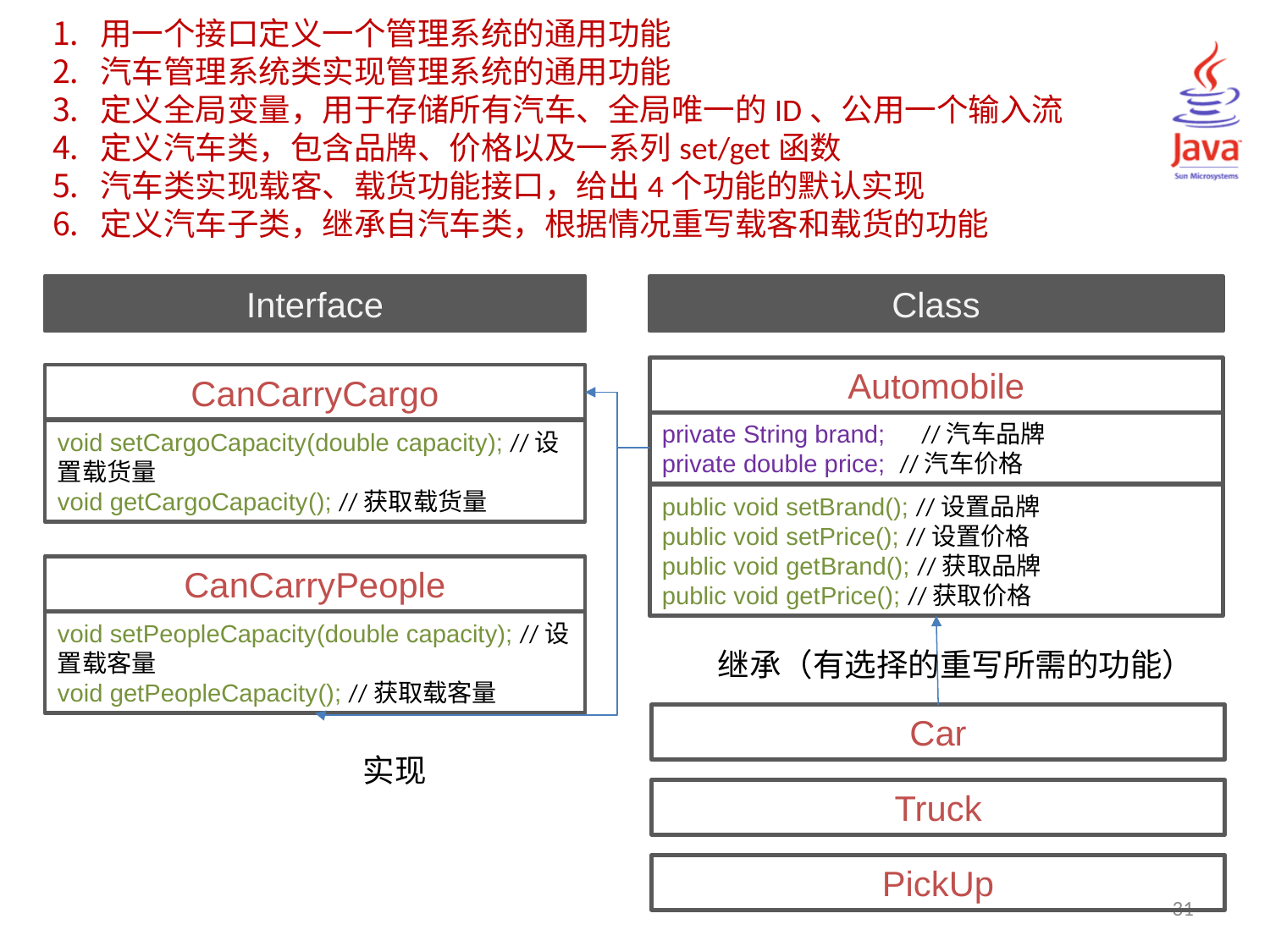

用一个接口定义一个管理系统的通用功能
汽车管理系统类实现管理系统的通用功能
定义全局变量，用于存储所有汽车、全局唯一的ID、公用一个输入流
定义汽车类，包含品牌、价格以及一系列set/get函数
汽车类实现载客、载货功能接口，给出4个功能的默认实现
定义汽车子类，继承自汽车类，根据情况重写载客和载货的功能
Interface
Class
Automobile
CanCarryCargo
private String brand;	 //汽车品牌
private double price;  //汽车价格
void setCargoCapacity(double capacity); //设置载货量
void getCargoCapacity(); //获取载货量
public void setBrand(); //设置品牌
public void setPrice(); //设置价格
public void getBrand(); //获取品牌
public void getPrice(); //获取价格
CanCarryPeople
void setPeopleCapacity(double capacity); //设置载客量
void getPeopleCapacity(); //获取载客量
继承（有选择的重写所需的功能）
Car
实现
Truck
PickUp
31